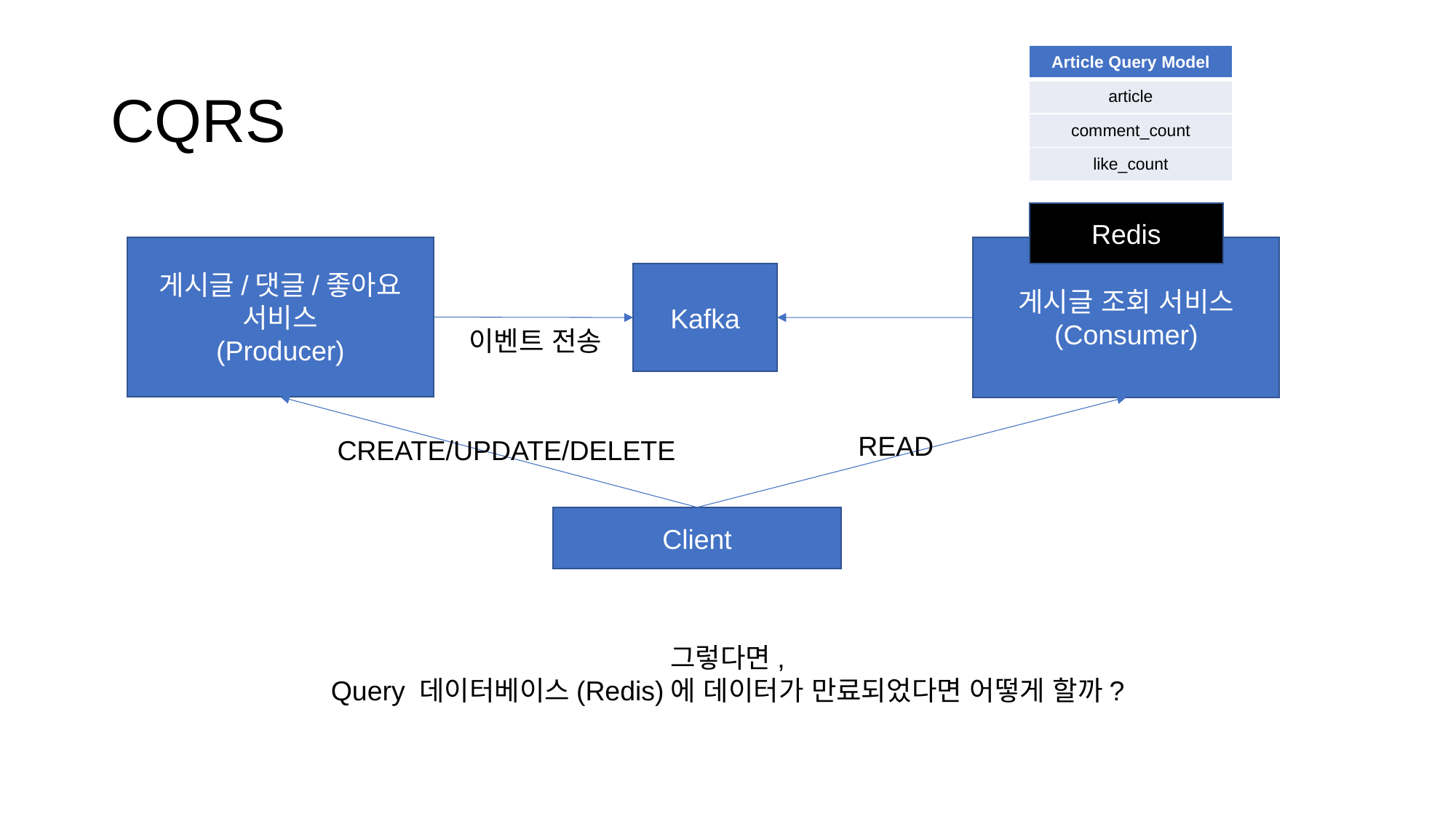

# CQRS
| Article Query Model |
| --- |
| article |
| comment\_count |
| like\_count |
Redis
게시글/댓글/좋아요
서비스
(Producer)
게시글 조회 서비스
(Consumer)
Kafka
이벤트 전송
READ
CREATE/UPDATE/DELETE
Client
그렇다면,
Query 데이터베이스(Redis)에 데이터가 만료되었다면 어떻게 할까?